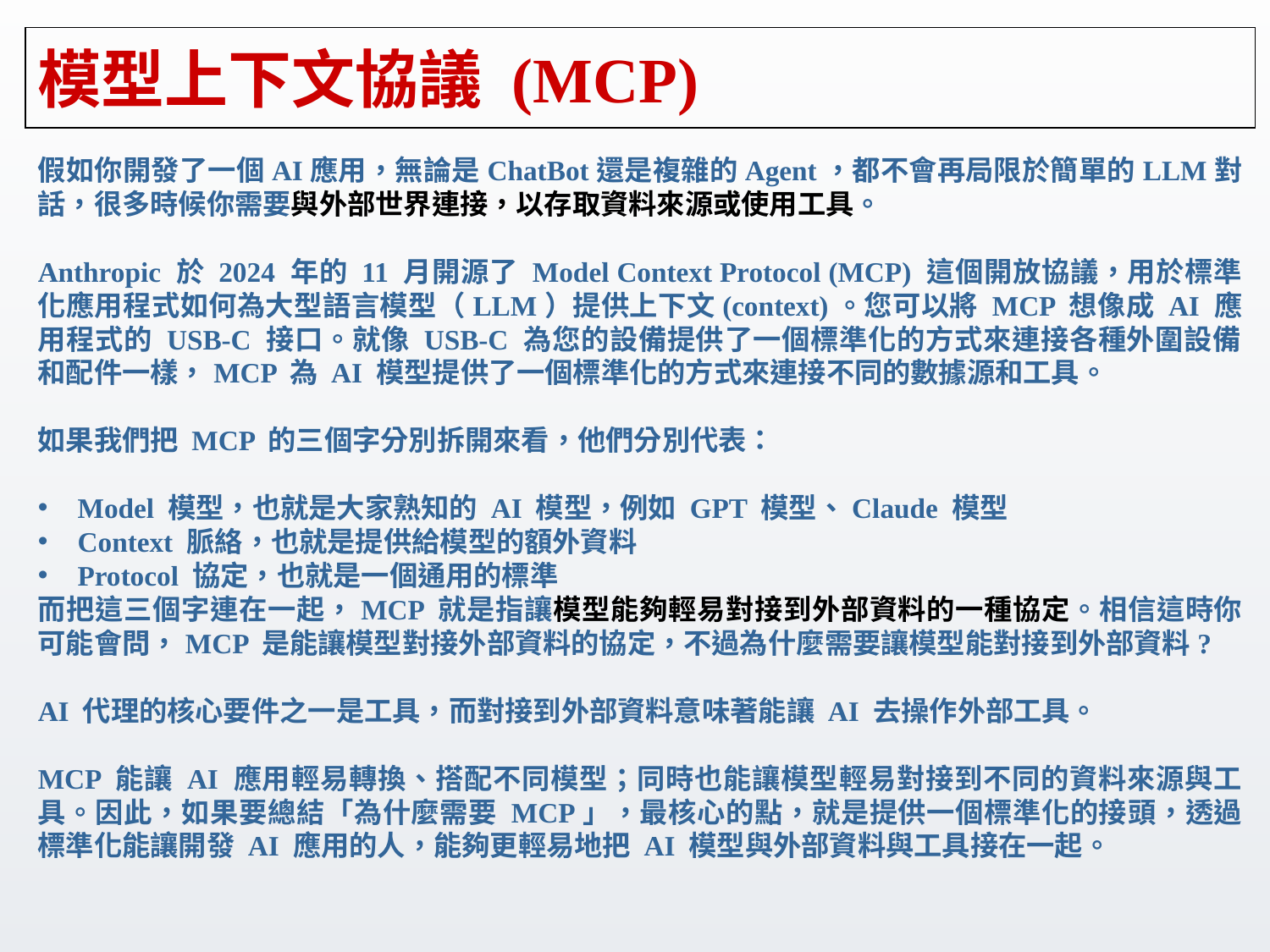

# 模型上下文協議 (MCP)
假如你開發了一個AI應用，無論是ChatBot還是複雜的Agent，都不會再局限於簡單的LLM對話，很多時候你需要與外部世界連接，以存取資料來源或使用工具。

Anthropic 於 2024 年的 11 月開源了 Model Context Protocol (MCP) 這個開放協議，用於標準化應用程式如何為大型語言模型（LLM）提供上下文(context)。您可以將 MCP 想像成 AI 應用程式的 USB-C 接口。就像 USB-C 為您的設備提供了一個標準化的方式來連接各種外圍設備和配件一樣，MCP 為 AI 模型提供了一個標準化的方式來連接不同的數據源和工具。

如果我們把 MCP 的三個字分別拆開來看，他們分別代表：

Model 模型，也就是大家熟知的 AI 模型，例如 GPT 模型、Claude 模型
Context 脈絡，也就是提供給模型的額外資料
Protocol 協定，也就是一個通用的標準
而把這三個字連在一起，MCP 就是指讓模型能夠輕易對接到外部資料的一種協定。相信這時你可能會問，MCP 是能讓模型對接外部資料的協定，不過為什麼需要讓模型能對接到外部資料?

AI 代理的核心要件之一是工具，而對接到外部資料意味著能讓 AI 去操作外部工具。

MCP 能讓 AI 應用輕易轉換、搭配不同模型；同時也能讓模型輕易對接到不同的資料來源與工具。因此，如果要總結「為什麼需要 MCP」，最核心的點，就是提供一個標準化的接頭，透過標準化能讓開發 AI 應用的人，能夠更輕易地把 AI 模型與外部資料與工具接在一起。